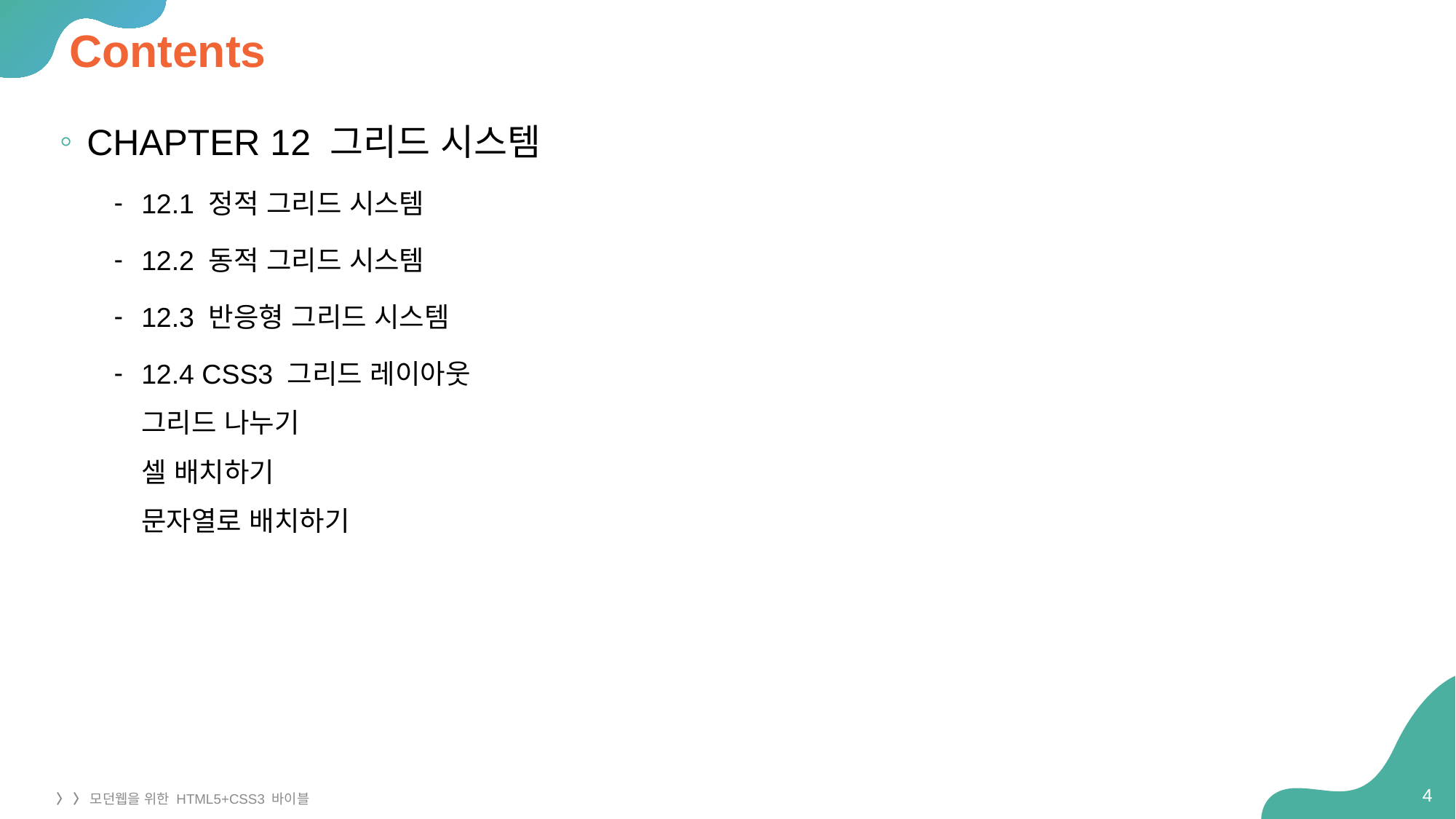

# Contents
CHAPTER 12 그리드 시스템
12.1 정적 그리드 시스템
12.2 동적 그리드 시스템
12.3 반응형 그리드 시스템
12.4 CSS3 그리드 레이아웃
그리드 나누기
셀 배치하기
문자열로 배치하기

4
〉 〉 모던웹을 위한 HTML5+CSS3 바이블